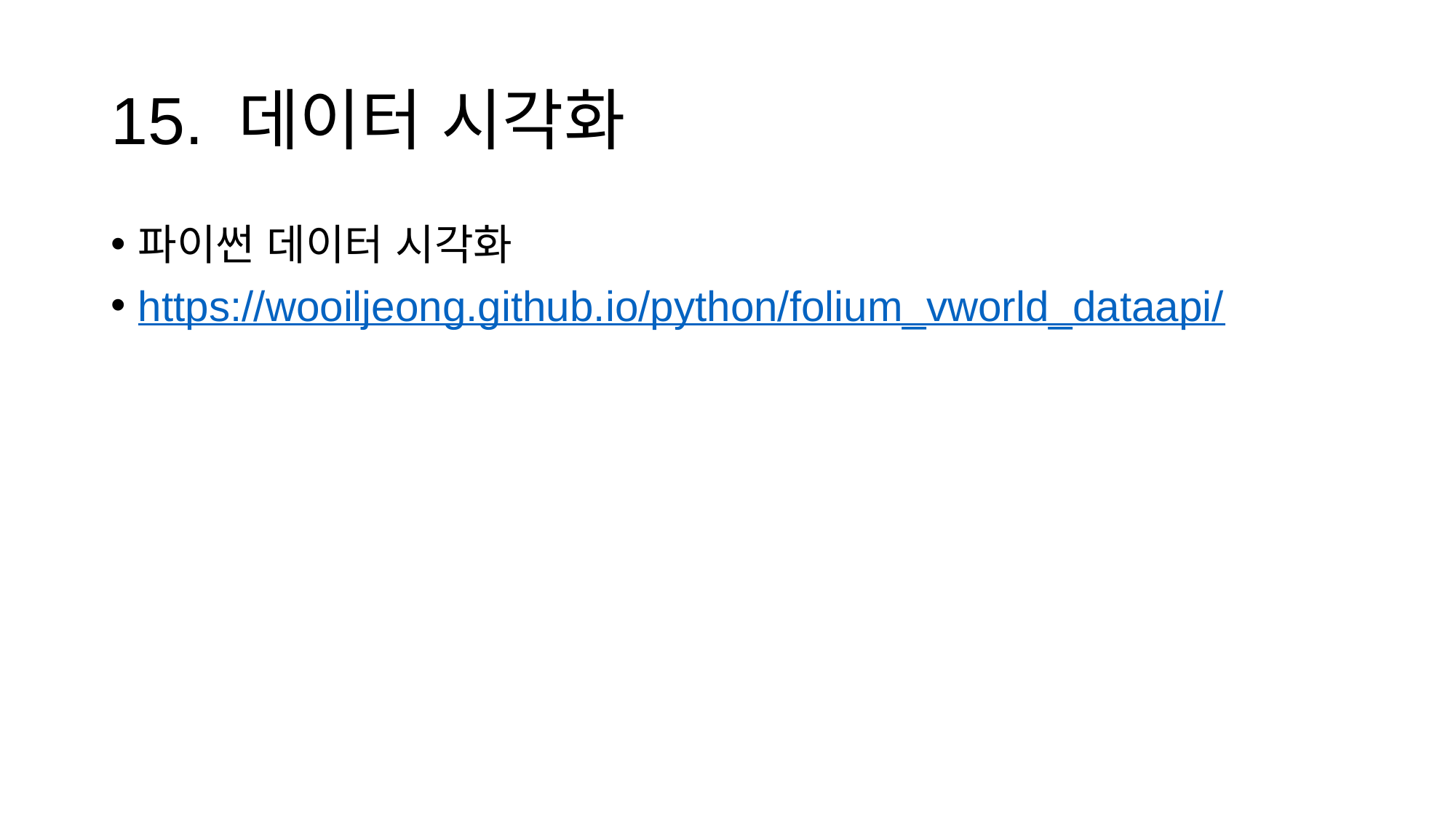

# 15. 데이터 시각화
파이썬 데이터 시각화
https://wooiljeong.github.io/python/folium_vworld_dataapi/